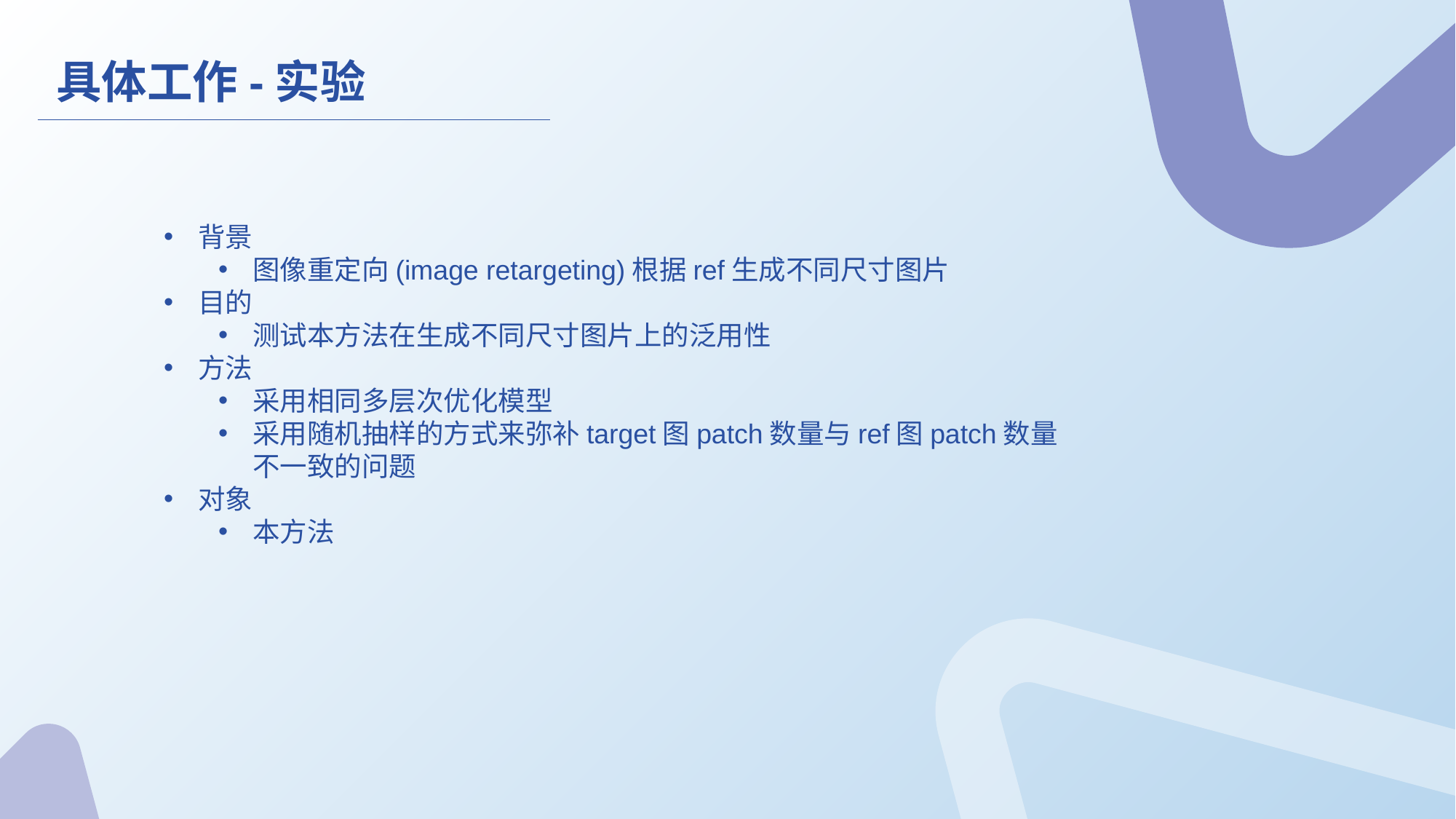

具体工作-实验
背景
图像重定向(image retargeting)根据ref生成不同尺寸图片
目的
测试本方法在生成不同尺寸图片上的泛用性
方法
采用相同多层次优化模型
采用随机抽样的方式来弥补target图patch数量与ref图patch数量不一致的问题
对象
本方法